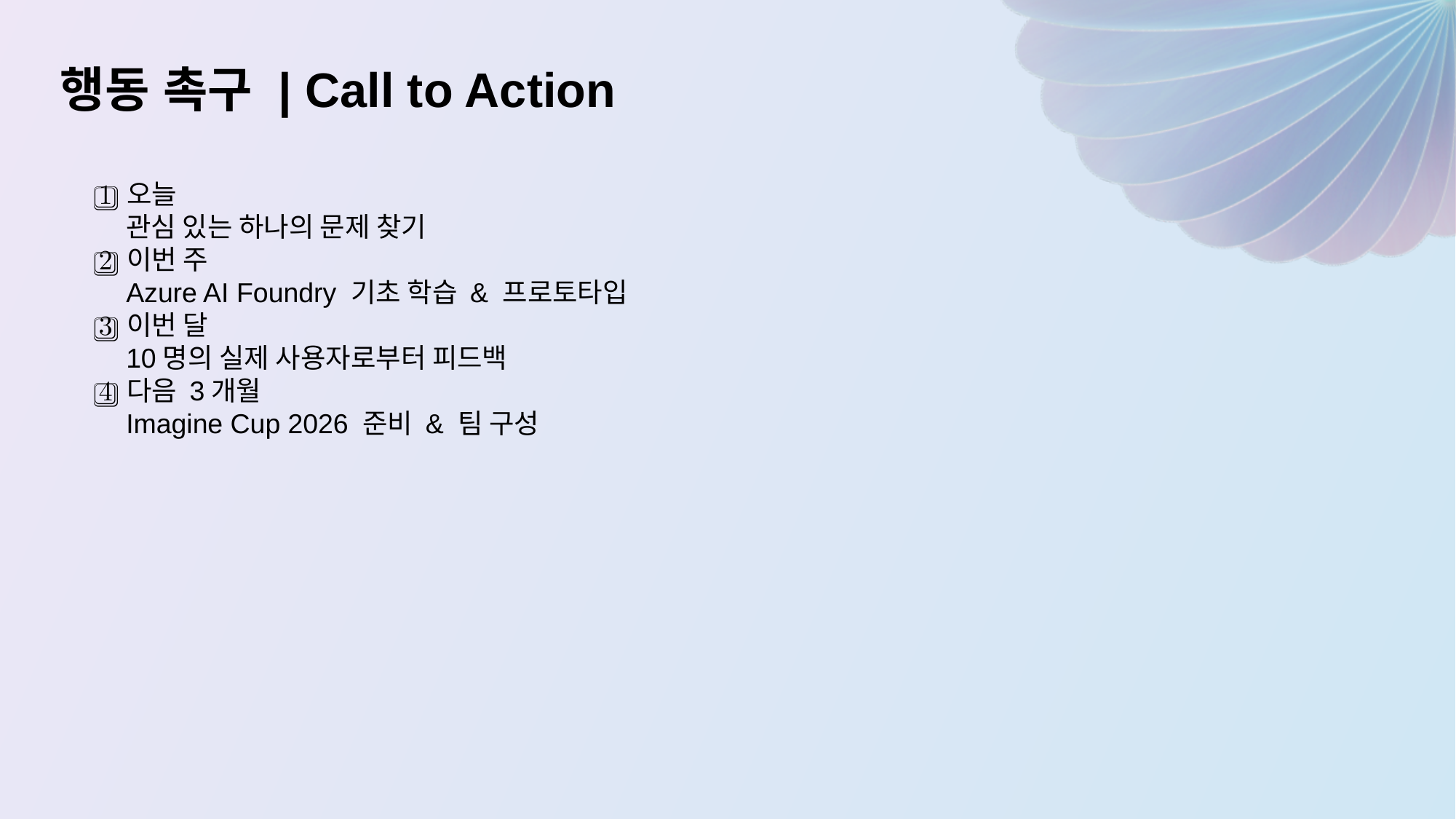

행동 촉구 | Call to Action
1️⃣ 오늘
관심 있는 하나의 문제 찾기
2️⃣ 이번 주
Azure AI Foundry 기초 학습 & 프로토타입
3️⃣ 이번 달
10명의 실제 사용자로부터 피드백
4️⃣ 다음 3개월
Imagine Cup 2026 준비 & 팀 구성